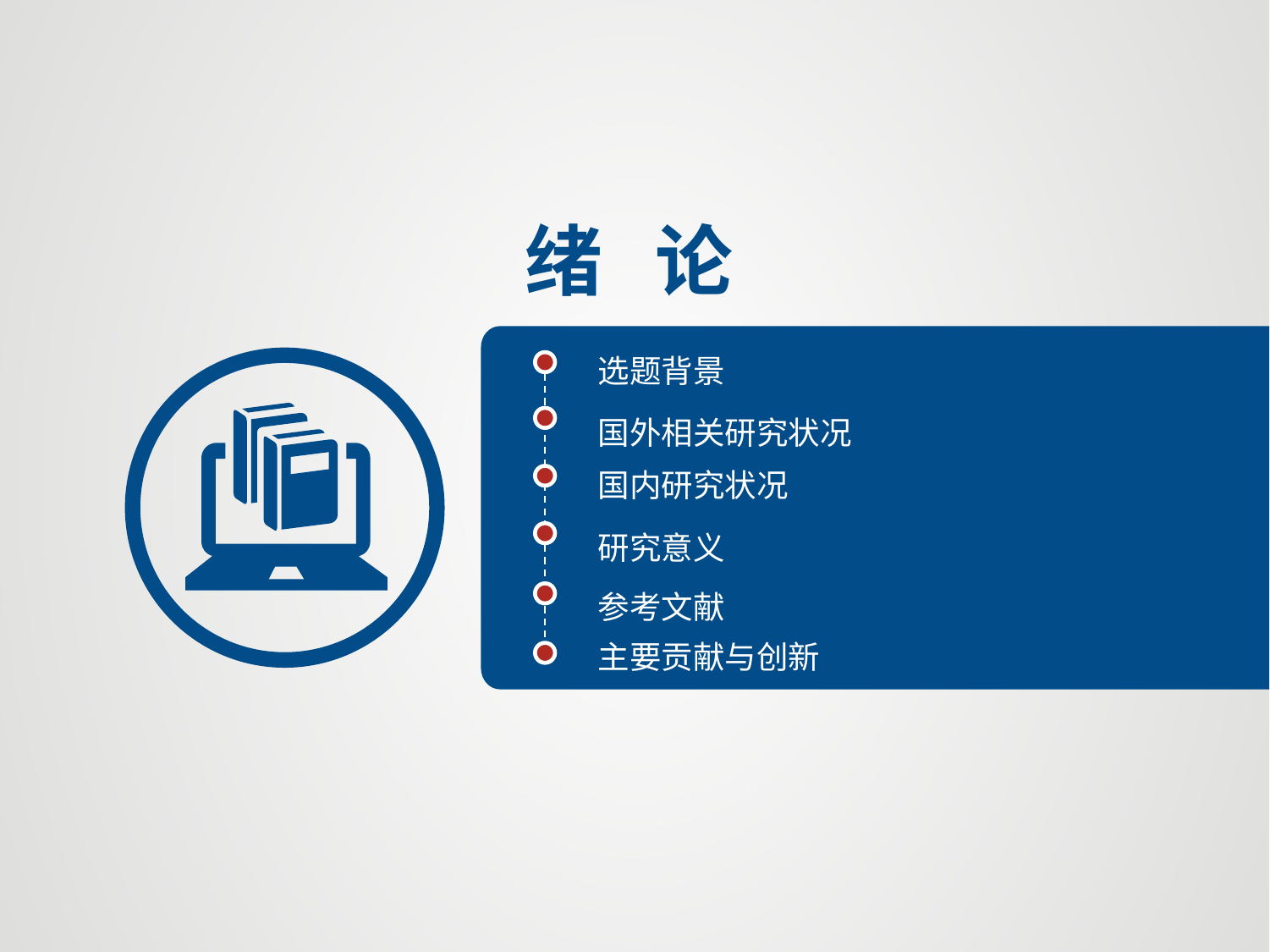

绪   论

选题背景

国外相关研究状况

国内研究状况

研究意义

参考文献

主要贡献与创新